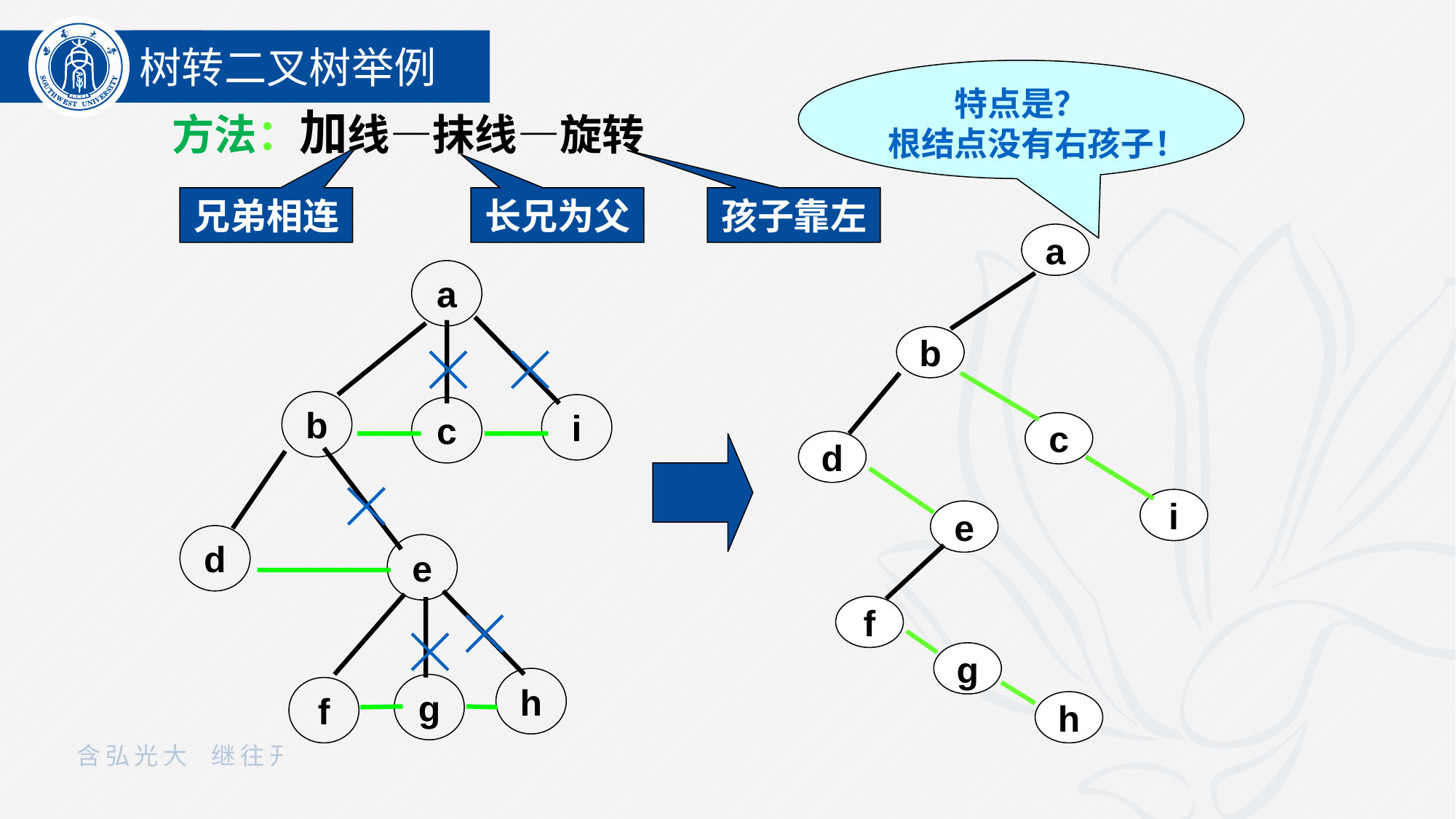

树转二叉树举例
特点是？
根结点没有右孩子！
方法：加线—抹线—旋转
兄弟相连
长兄为父
孩子靠左
a

b

c
d

i
e

f

g

h
a

b
i
c

d
e

h
g
f